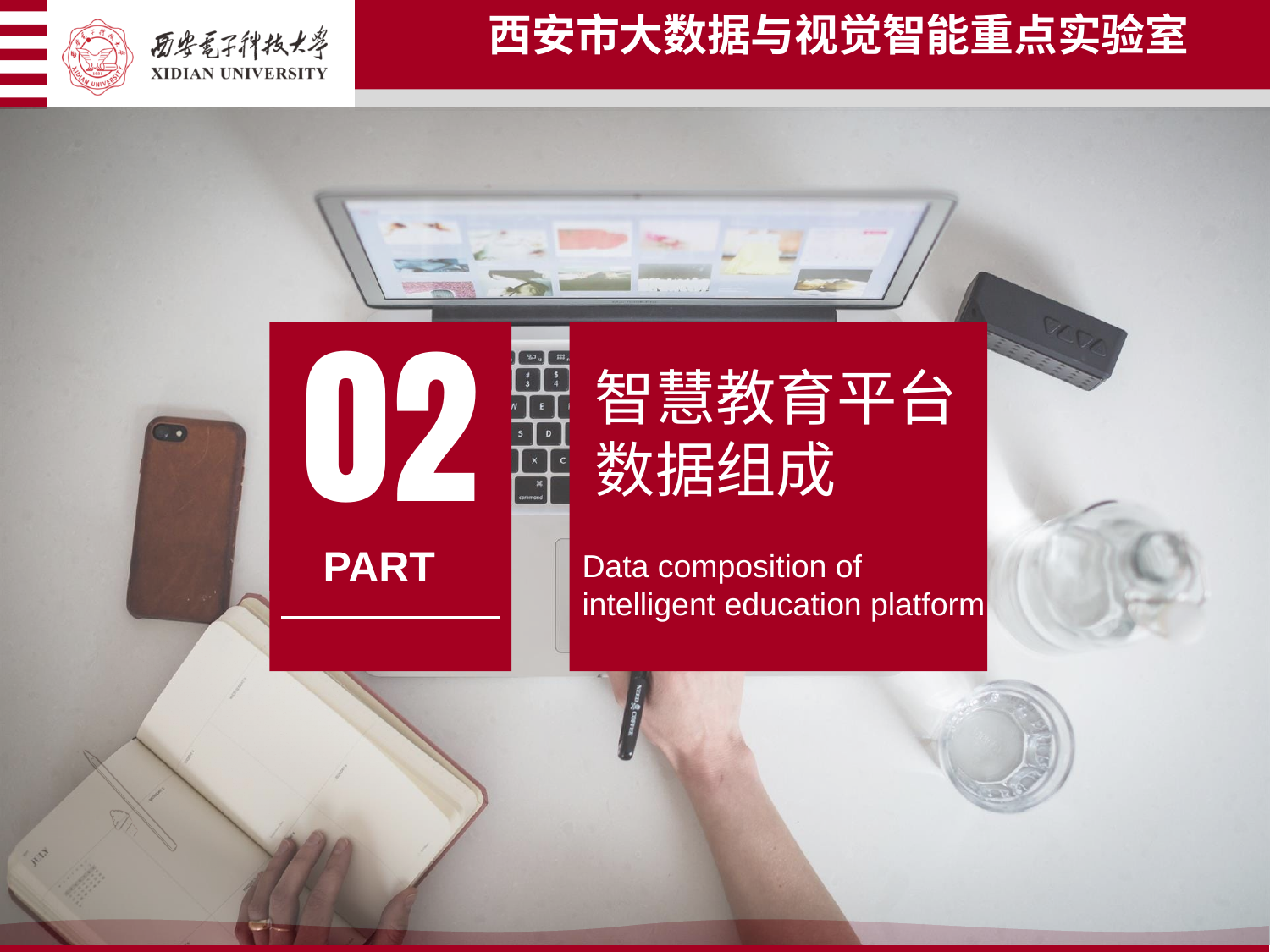

西安市大数据与视觉智能重点实验室

02
PART

智慧教育平台
数据组成
Data composition of intelligent education platform